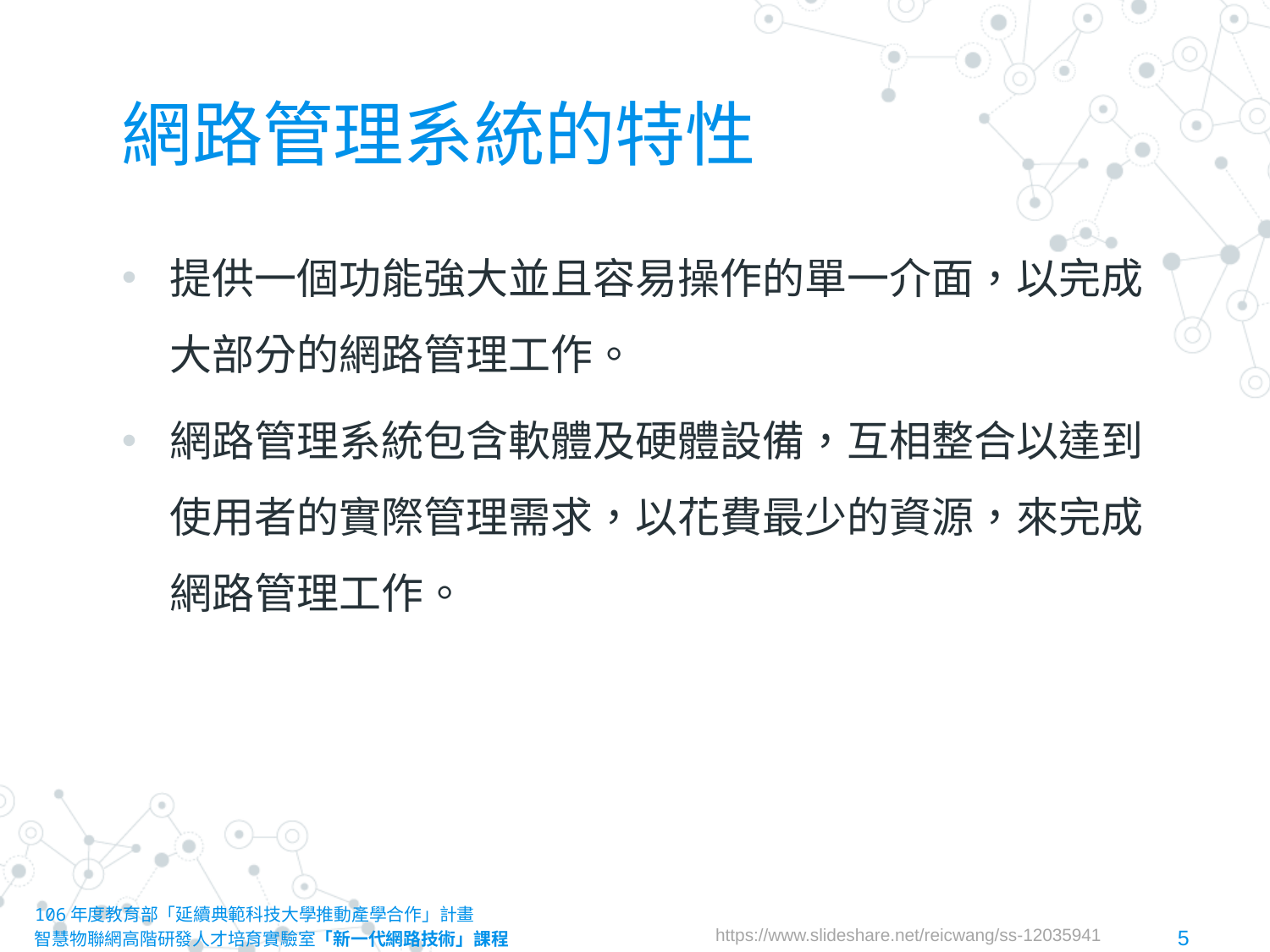

# 網路管理系統的特性
提供一個功能強大並且容易操作的單一介面，以完成大部分的網路管理工作。
網路管理系統包含軟體及硬體設備，互相整合以達到使用者的實際管理需求，以花費最少的資源，來完成網路管理工作。
106年度教育部「延續典範科技大學推動產學合作」計畫
智慧物聯網高階研發人才培育實驗室「新一代網路技術」課程						5
https://www.slideshare.net/reicwang/ss-12035941